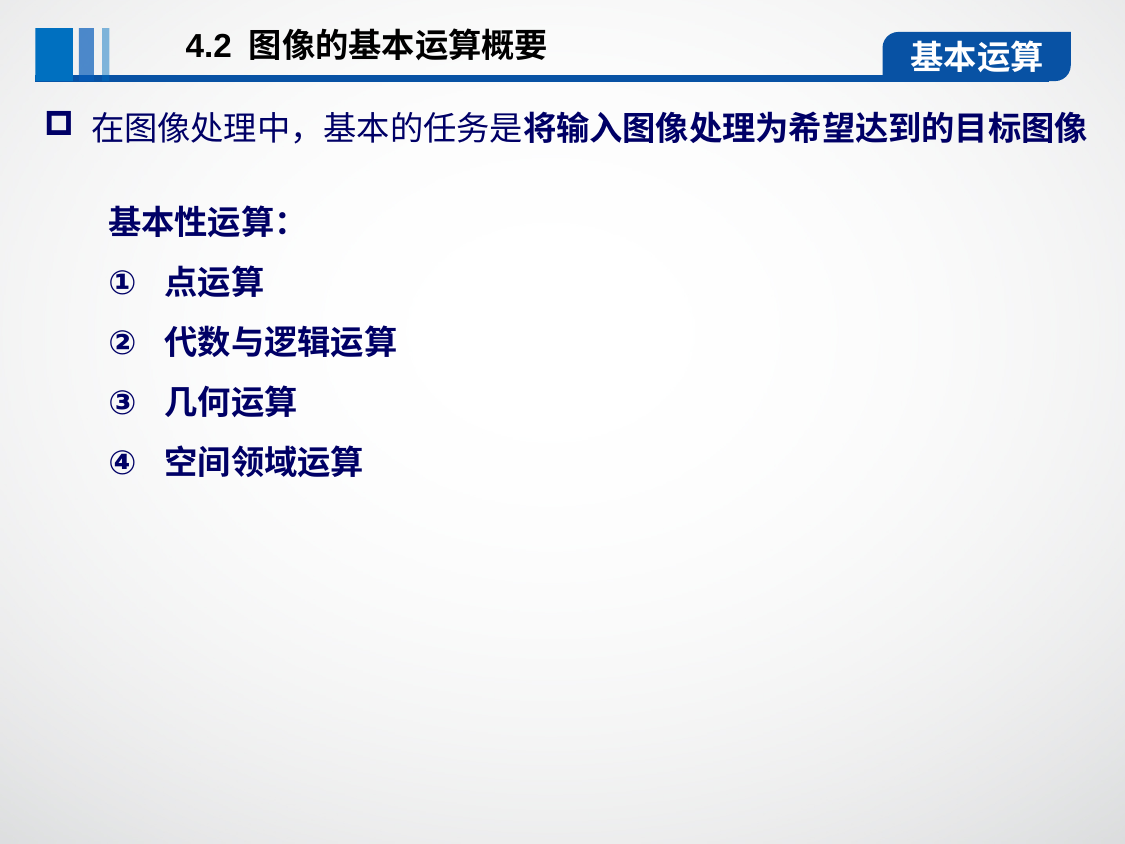

4.2 图像的基本运算概要
基本运算
在图像处理中，基本的任务是将输入图像处理为希望达到的目标图像
基本性运算：
点运算
代数与逻辑运算
几何运算
空间领域运算
9